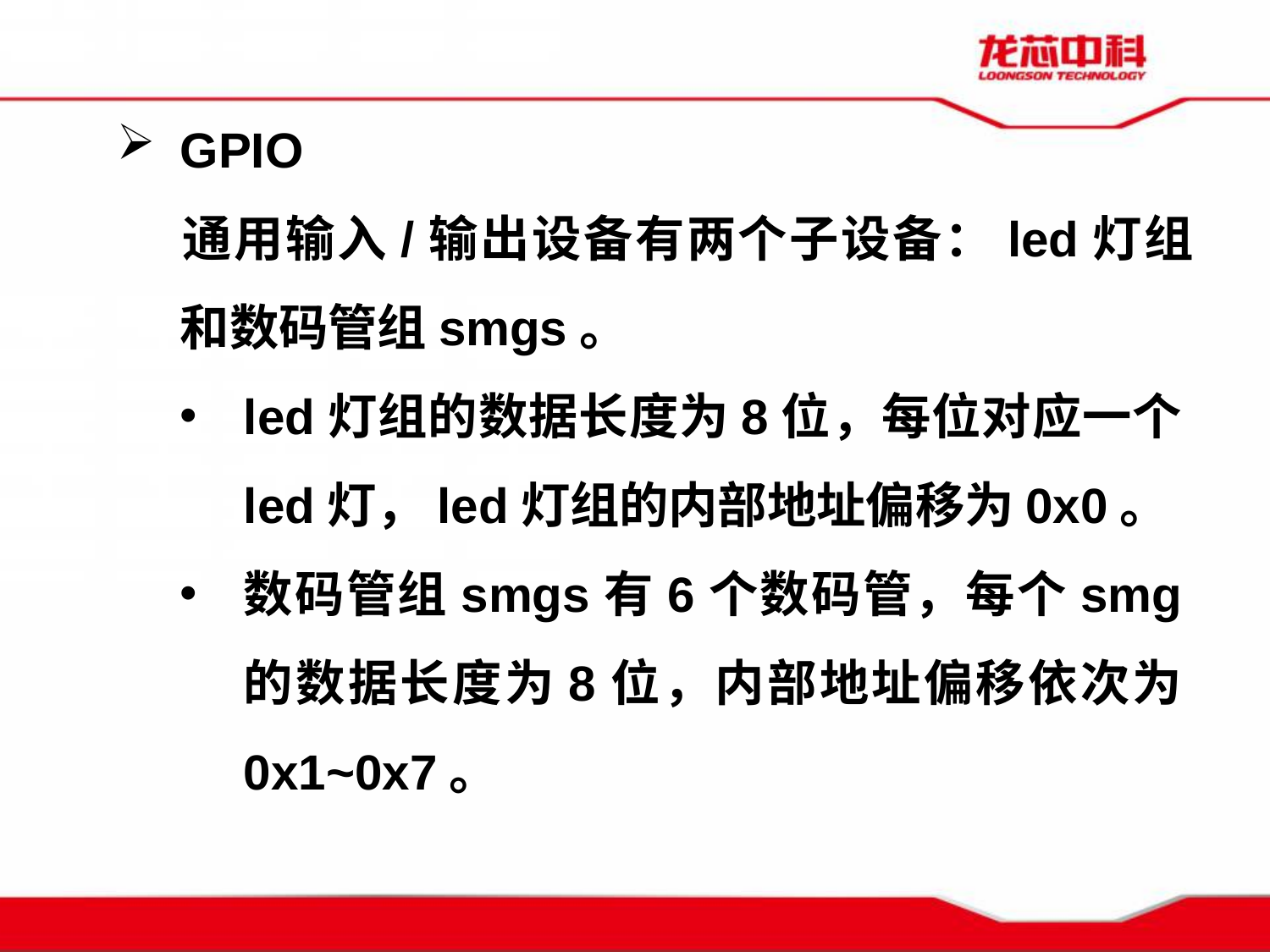

GPIO
通用输入/输出设备有两个子设备：led灯组和数码管组smgs。
led灯组的数据长度为8位，每位对应一个led灯，led灯组的内部地址偏移为0x0。
数码管组smgs有6个数码管，每个smg的数据长度为8位，内部地址偏移依次为0x1~0x7。